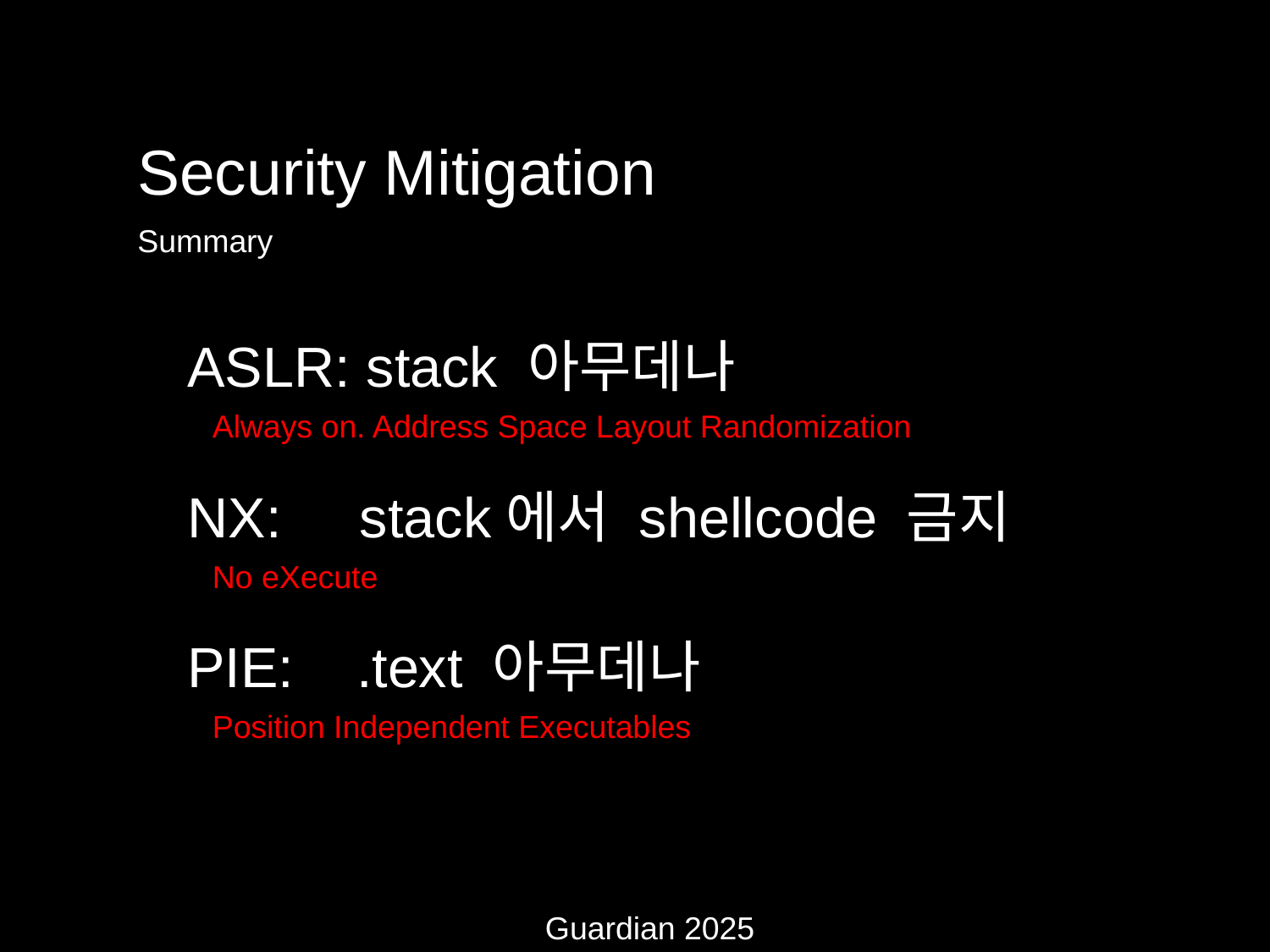

Security Mitigation
Summary
ASLR: stack 아무데나
NX:     stack에서 shellcode 금지
PIE:    .text 아무데나
Always on. Address Space Layout Randomization
No eXecute
Position Independent Executables

Guardian 2025